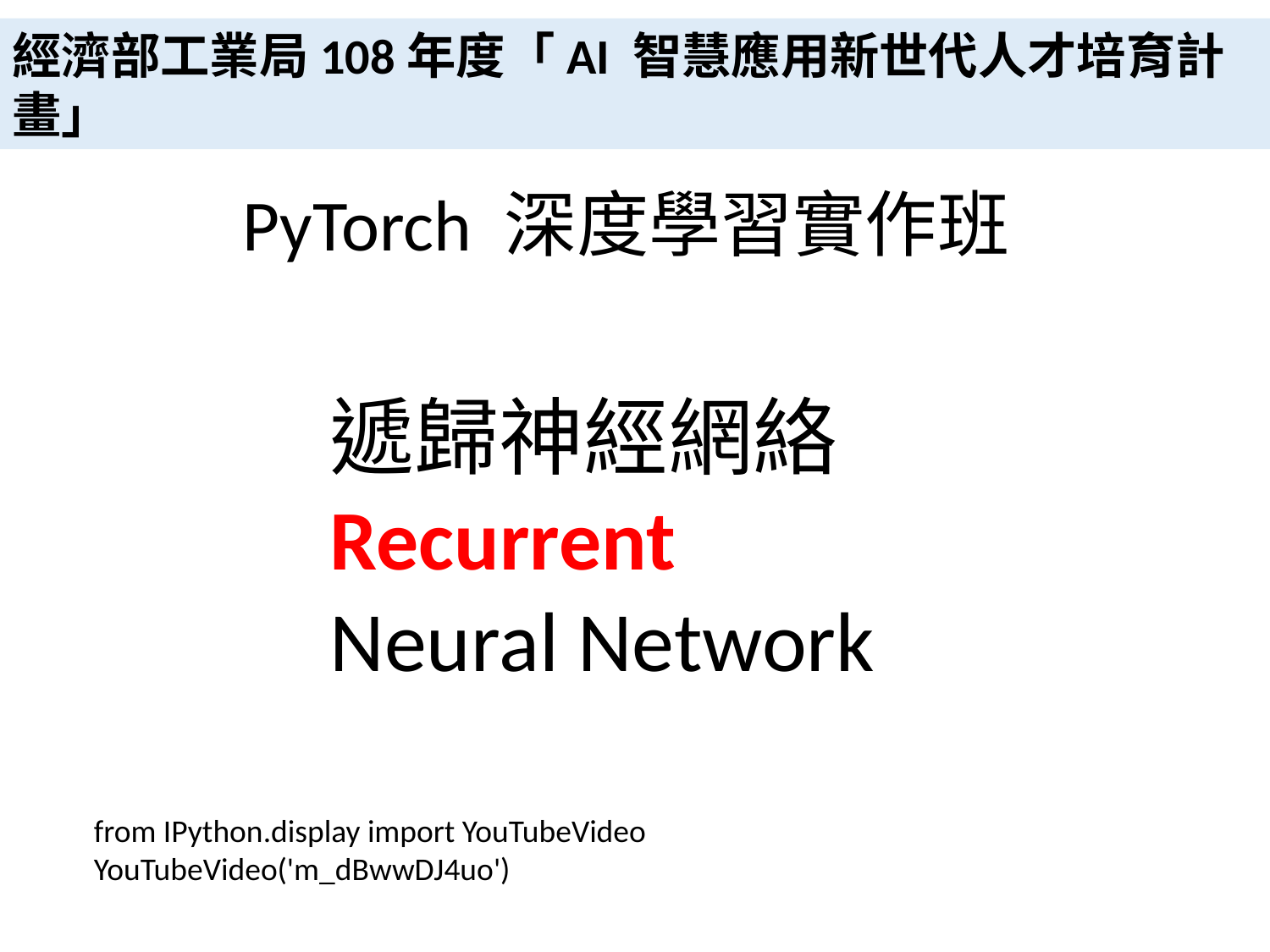

經濟部工業局108年度「AI 智慧應用新世代人才培育計畫」
# PyTorch 深度學習實作班
遞歸神經網絡Recurrent
Neural Network
from IPython.display import YouTubeVideo
YouTubeVideo('m_dBwwDJ4uo')